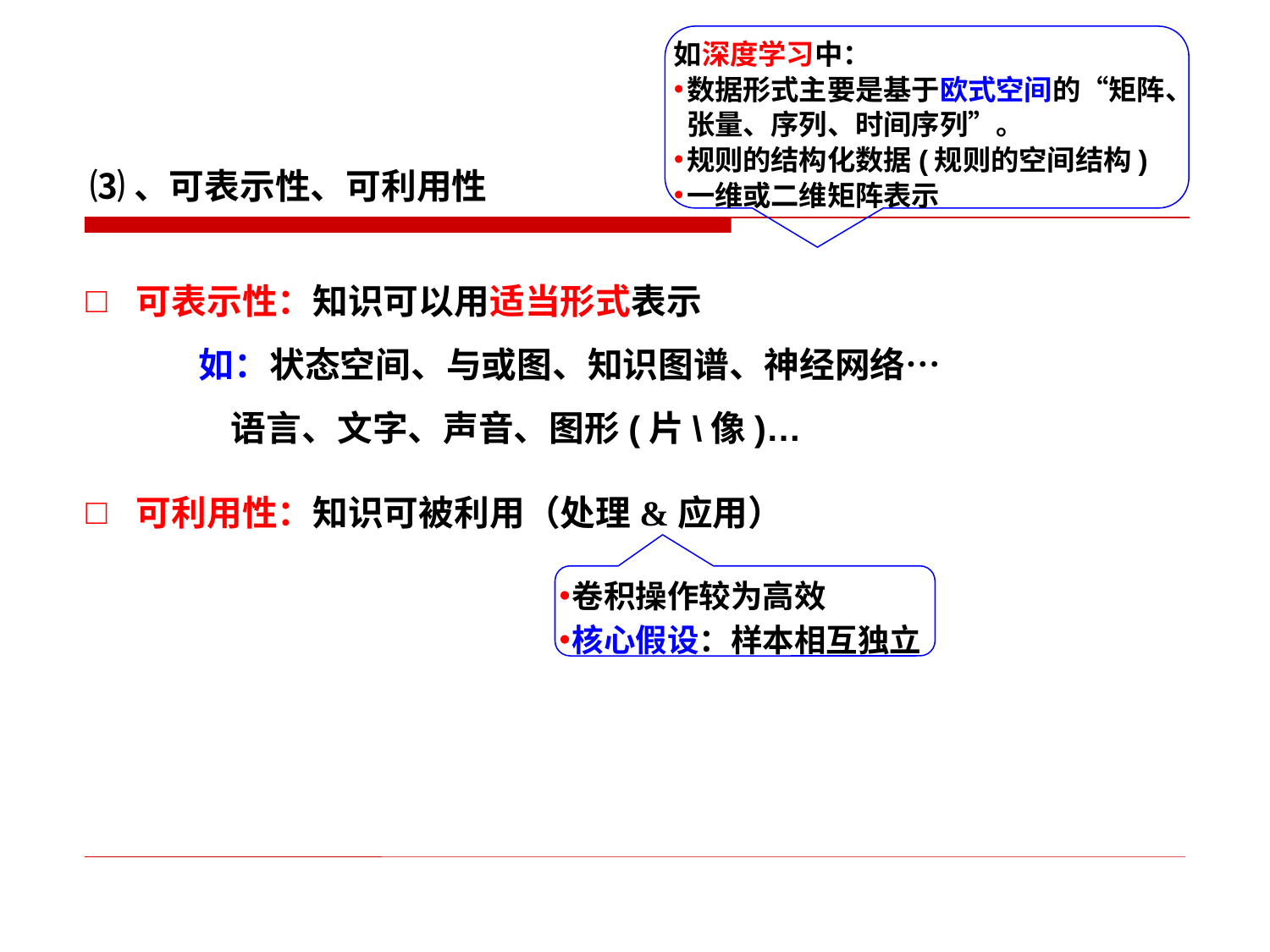

如深度学习中：
数据形式主要是基于欧式空间的“矩阵、张量、序列、时间序列”。
规则的结构化数据(规则的空间结构)
一维或二维矩阵表示
⑶、可表示性、可利用性
可表示性：知识可以用适当形式表示
             如：状态空间、与或图、知识图谱、神经网络…
                 语言、文字、声音、图形(片\像)…
可利用性：知识可被利用（处理&应用）
卷积操作较为高效
核心假设：样本相互独立